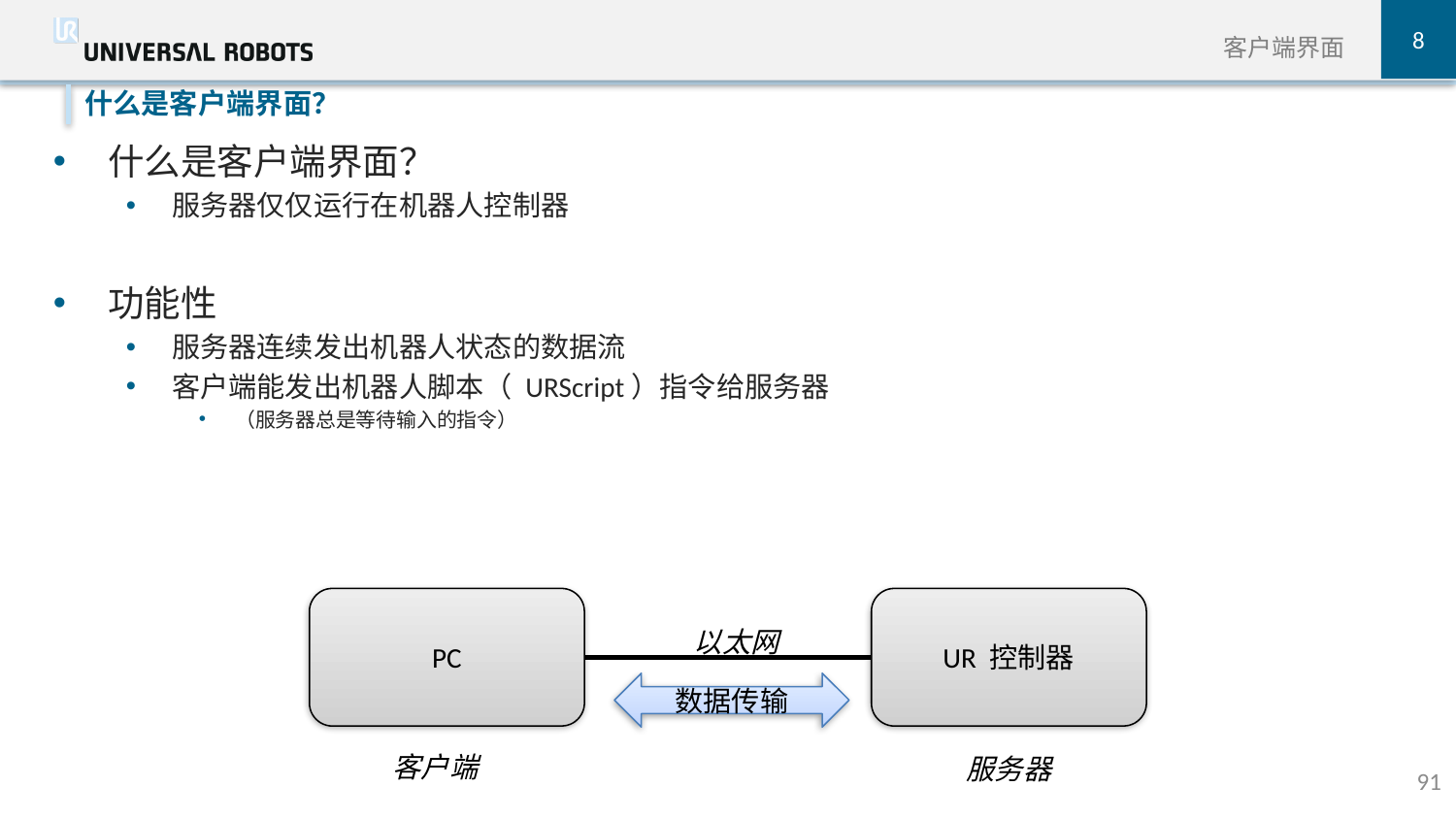

8
客户端界面

什么是客户端界面？
服务器仅仅运行在机器人控制器

功能性
服务器连续发出机器人状态的数据流
客户端能发出机器人脚本（ URScript）指令给服务器
（服务器总是等待输入的指令）

什么是客户端界面？
UR 控制器
以太网
PC
数据传输
客户端
服务器
91